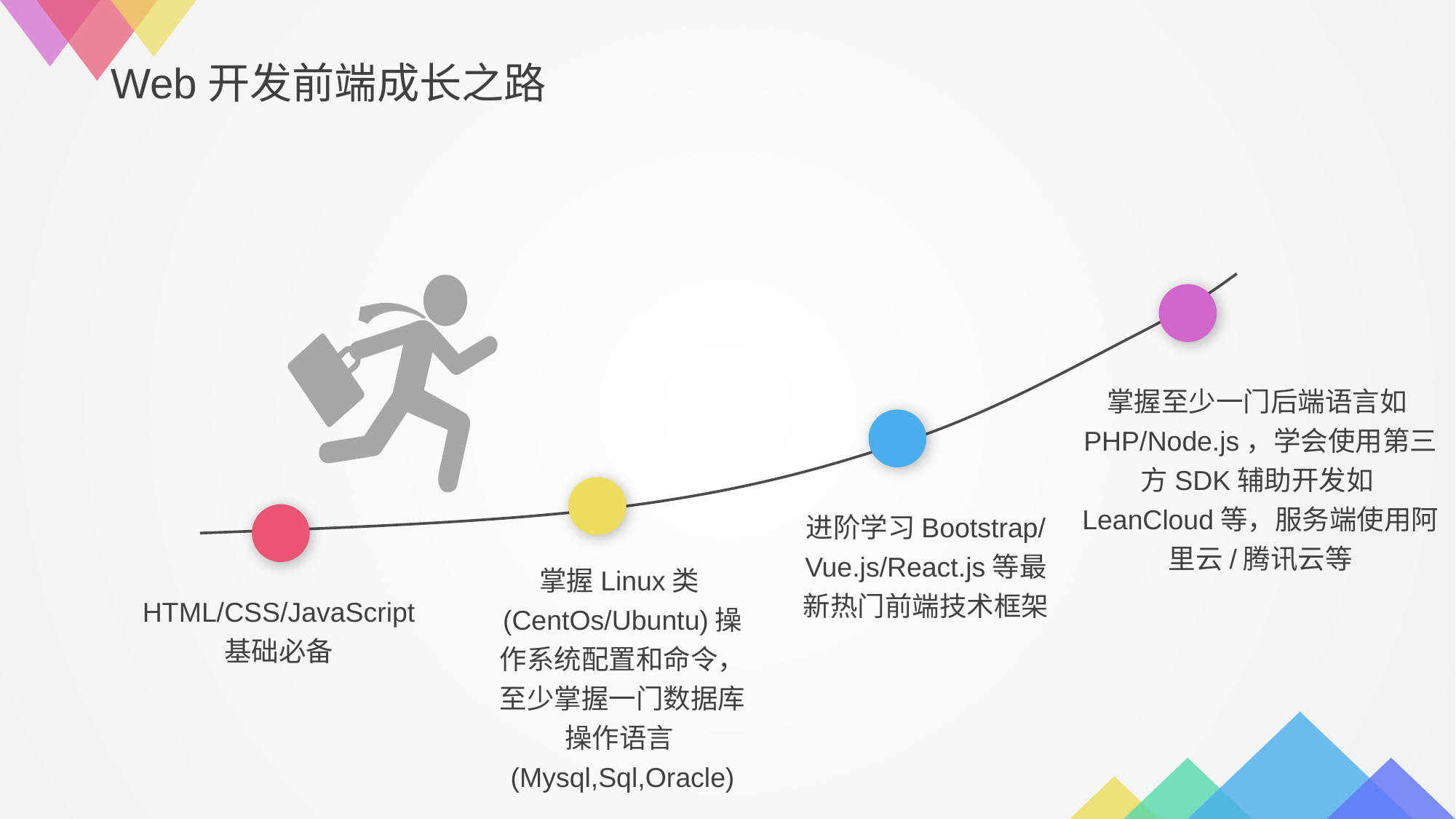

Web开发前端成长之路

掌握至少一门后端语言如PHP/Node.js，学会使用第三方SDK辅助开发如LeanCloud等，服务端使用阿里云/腾讯云等

进阶学习Bootstrap/Vue.js/React.js等最新热门前端技术框架

掌握Linux类(CentOs/Ubuntu)操作系统配置和命令，至少掌握一门数据库操作语言(Mysql,Sql,Oracle)
HTML/CSS/JavaScript
基础必备